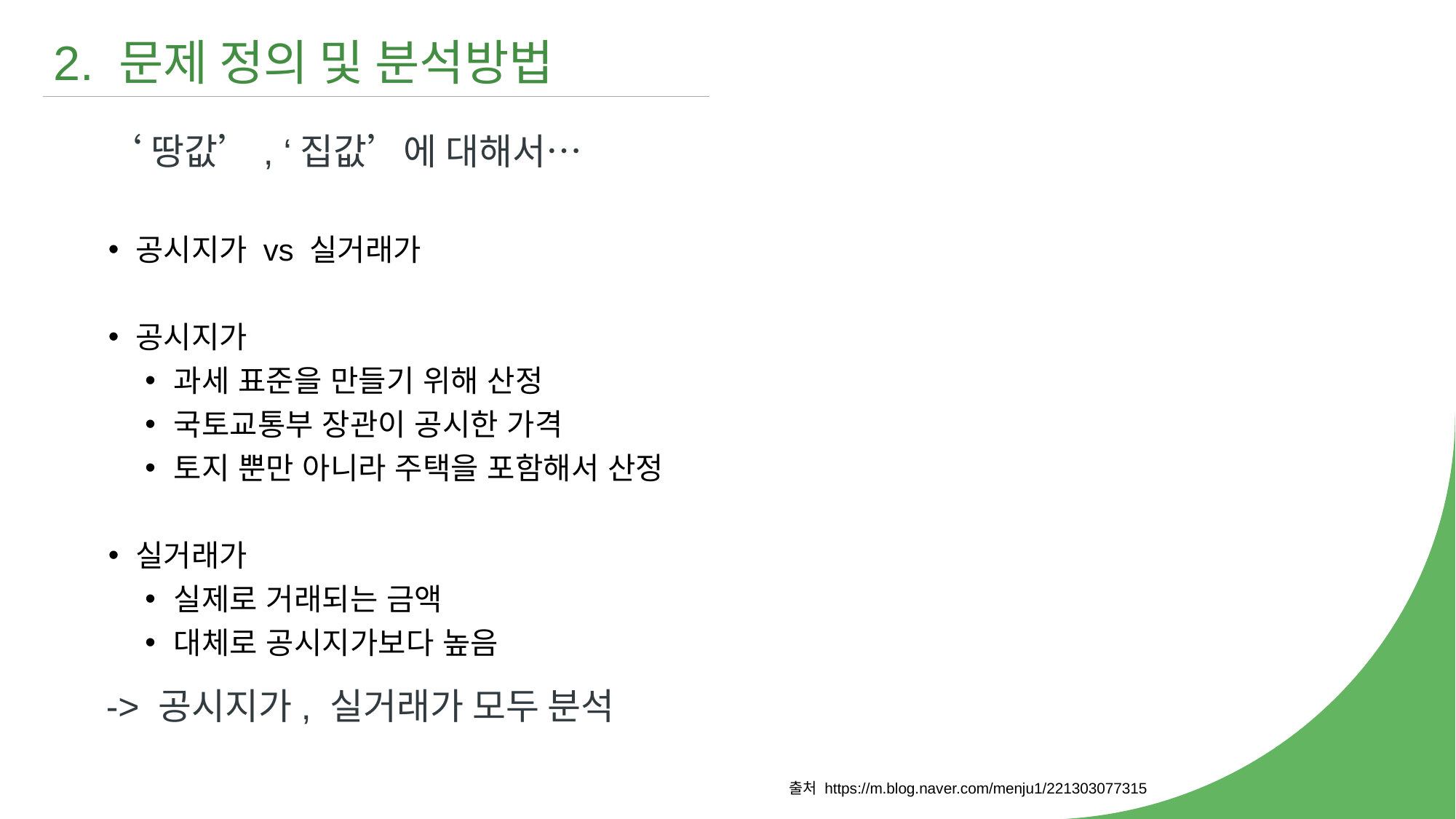

2. 문제 정의 및 분석방법
‘땅값’, ‘집값’에 대해서…
공시지가 vs 실거래가

공시지가
과세 표준을 만들기 위해 산정
국토교통부 장관이 공시한 가격
토지 뿐만 아니라 주택을 포함해서 산정

실거래가
실제로 거래되는 금액
대체로 공시지가보다 높음

-> 공시지가, 실거래가 모두 분석
출처 https://m.blog.naver.com/menju1/221303077315